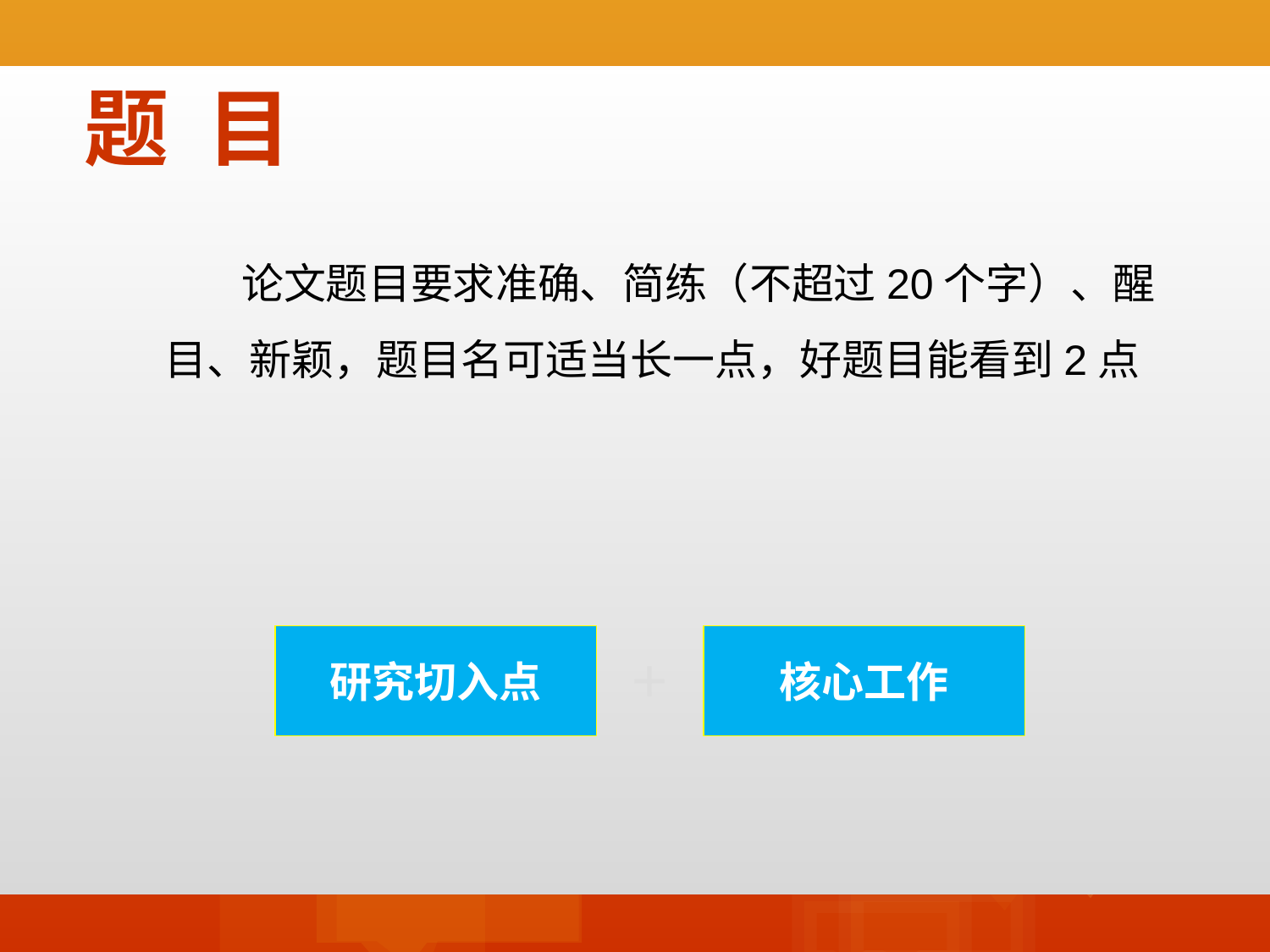

# 题  目
       论文题目要求准确、简练（不超过20个字）、醒目、新颖，题目名可适当长一点，好题目能看到2点

研究切入点
＋
核心工作